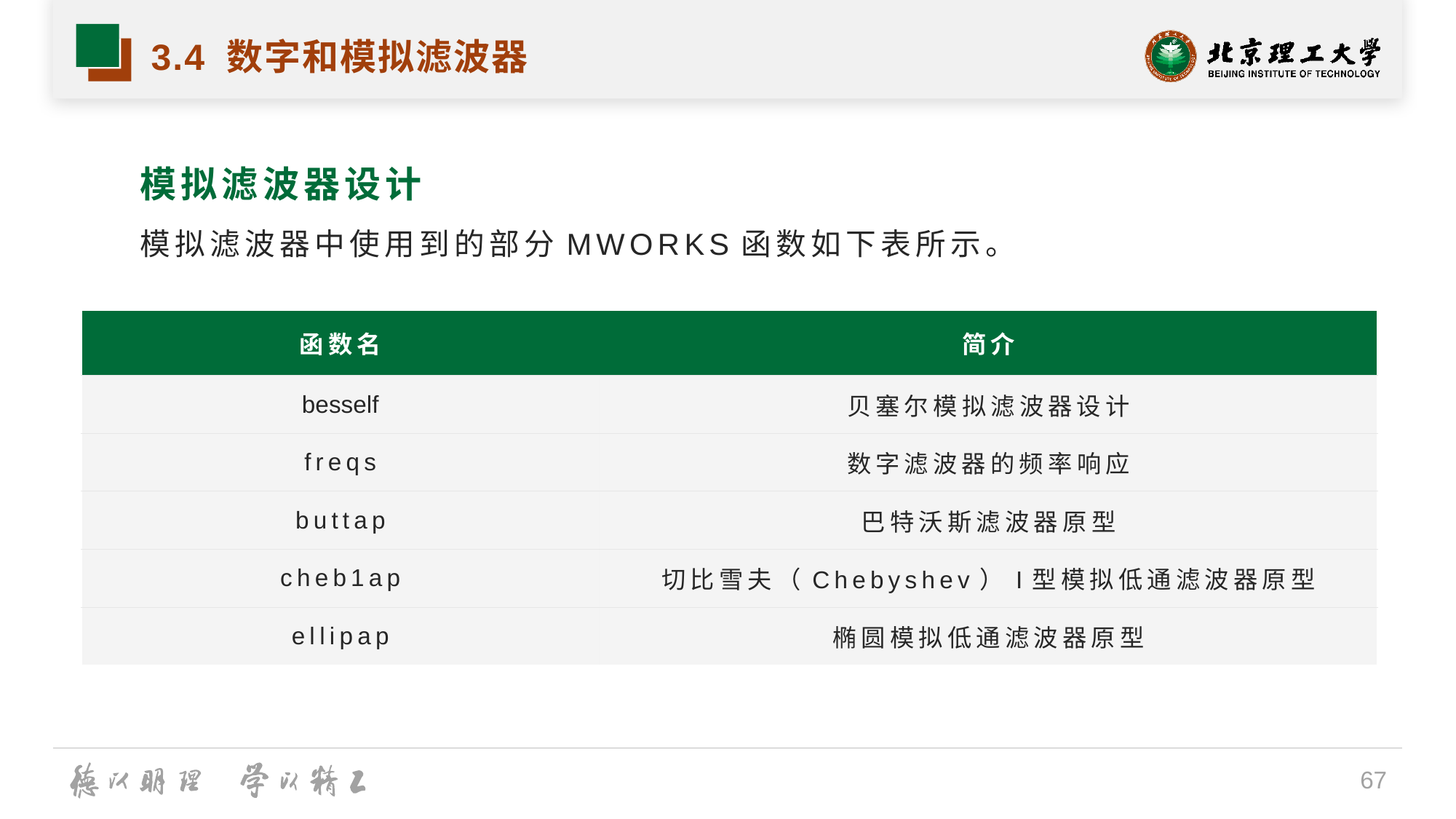

# 3.4 数字和模拟滤波器
模拟滤波器设计
模拟滤波器中使用到的部分MWORKS函数如下表所示。

| 函数名 | 简介 |
| --- | --- |
| besself | 贝塞尔模拟滤波器设计 |
| freqs | 数字滤波器的频率响应 |
| buttap | 巴特沃斯滤波器原型 |
| cheb1ap | 切比雪夫（Chebyshev）I型模拟低通滤波器原型 |
| ellipap | 椭圆模拟低通滤波器原型 |